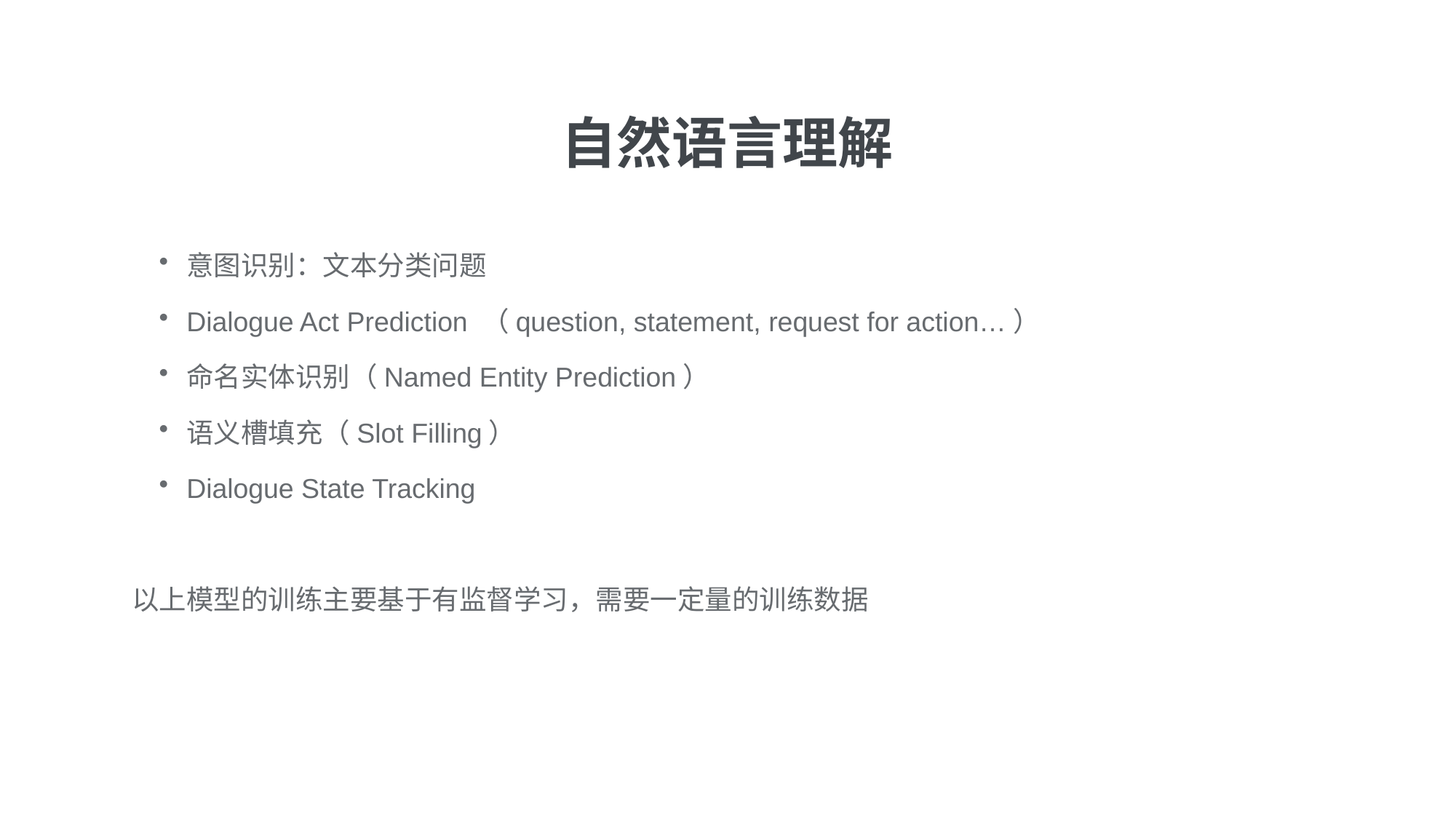

自然语言理解

意图识别：文本分类问题
Dialogue Act Prediction （question, statement, request for action…）
命名实体识别（Named Entity Prediction）
语义槽填充（Slot Filling）
Dialogue State Tracking

以上模型的训练主要基于有监督学习，需要一定量的训练数据